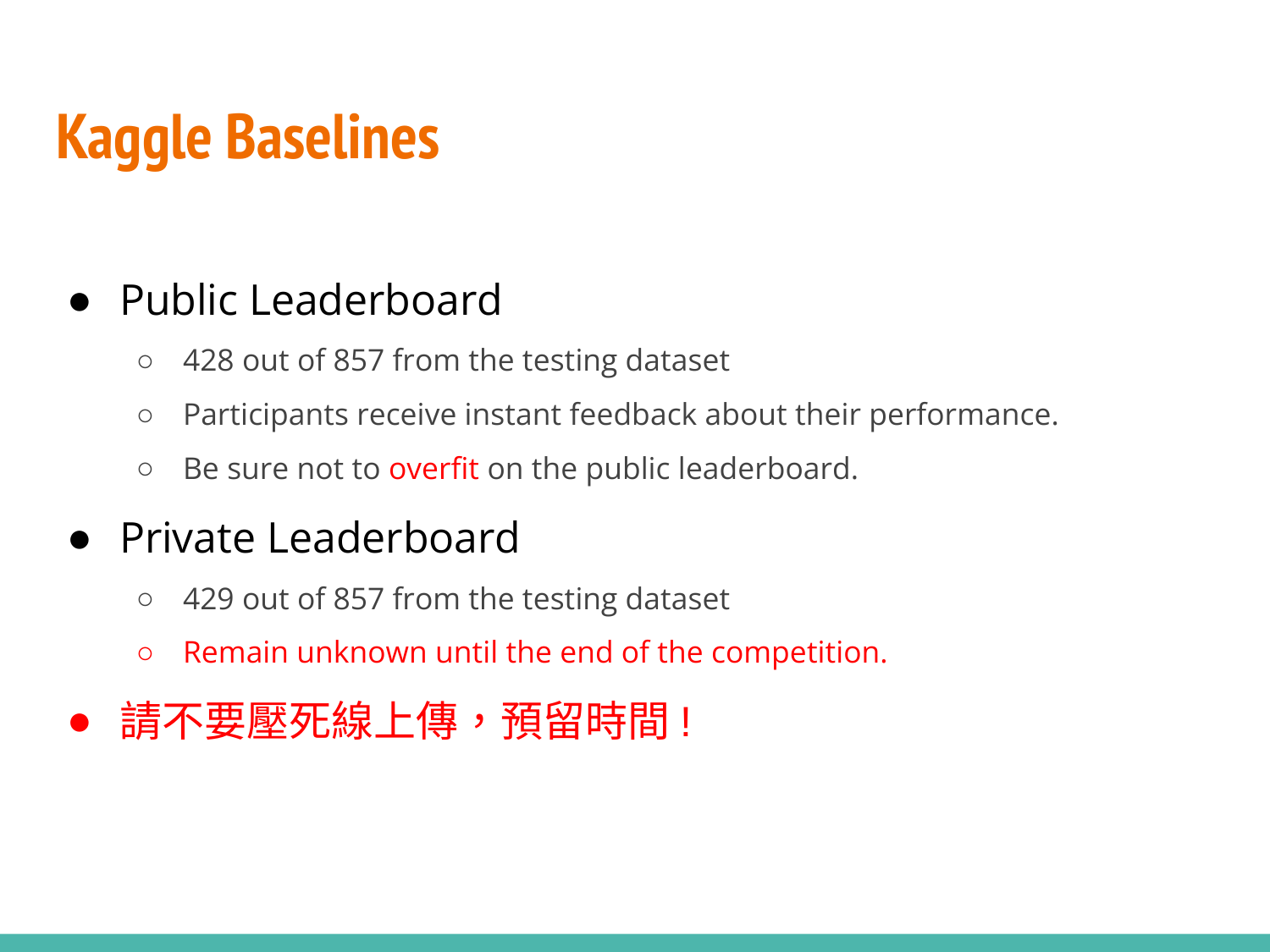

# Kaggle Baselines
Public Leaderboard
428 out of 857 from the testing dataset
Participants receive instant feedback about their performance.
Be sure not to overfit on the public leaderboard.
Private Leaderboard
429 out of 857 from the testing dataset
Remain unknown until the end of the competition.
請不要壓死線上傳，預留時間!